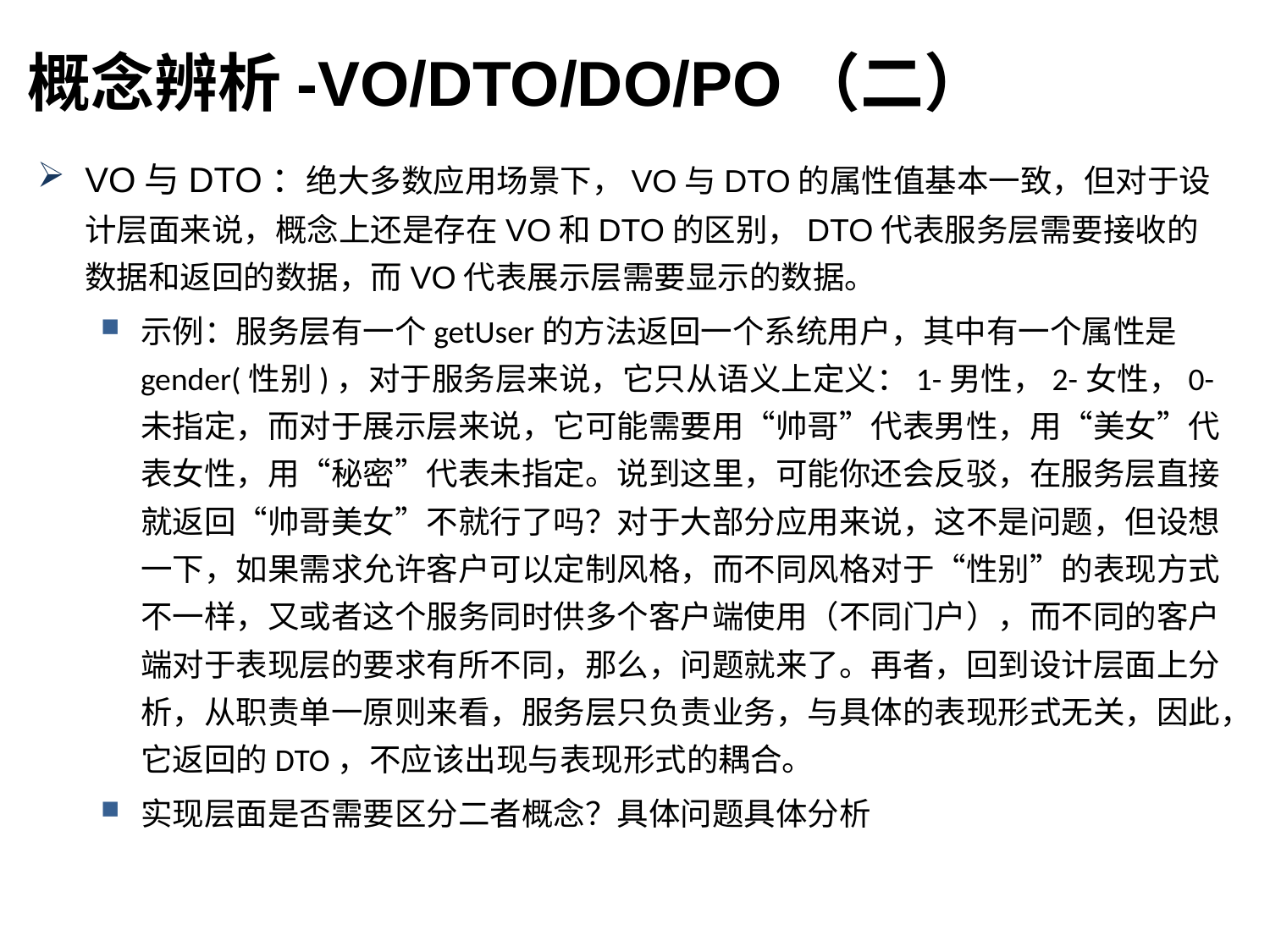

概念辨析-VO/DTO/DO/PO（二）
VO与DTO：绝大多数应用场景下，VO与DTO的属性值基本一致，但对于设计层面来说，概念上还是存在VO和DTO的区别，DTO代表服务层需要接收的数据和返回的数据，而VO代表展示层需要显示的数据。
示例：服务层有一个getUser的方法返回一个系统用户，其中有一个属性是gender(性别)，对于服务层来说，它只从语义上定义：1-男性，2-女性，0-未指定，而对于展示层来说，它可能需要用“帅哥”代表男性，用“美女”代表女性，用“秘密”代表未指定。说到这里，可能你还会反驳，在服务层直接就返回“帅哥美女”不就行了吗？对于大部分应用来说，这不是问题，但设想一下，如果需求允许客户可以定制风格，而不同风格对于“性别”的表现方式不一样，又或者这个服务同时供多个客户端使用（不同门户），而不同的客户端对于表现层的要求有所不同，那么，问题就来了。再者，回到设计层面上分析，从职责单一原则来看，服务层只负责业务，与具体的表现形式无关，因此，它返回的DTO，不应该出现与表现形式的耦合。
实现层面是否需要区分二者概念？具体问题具体分析